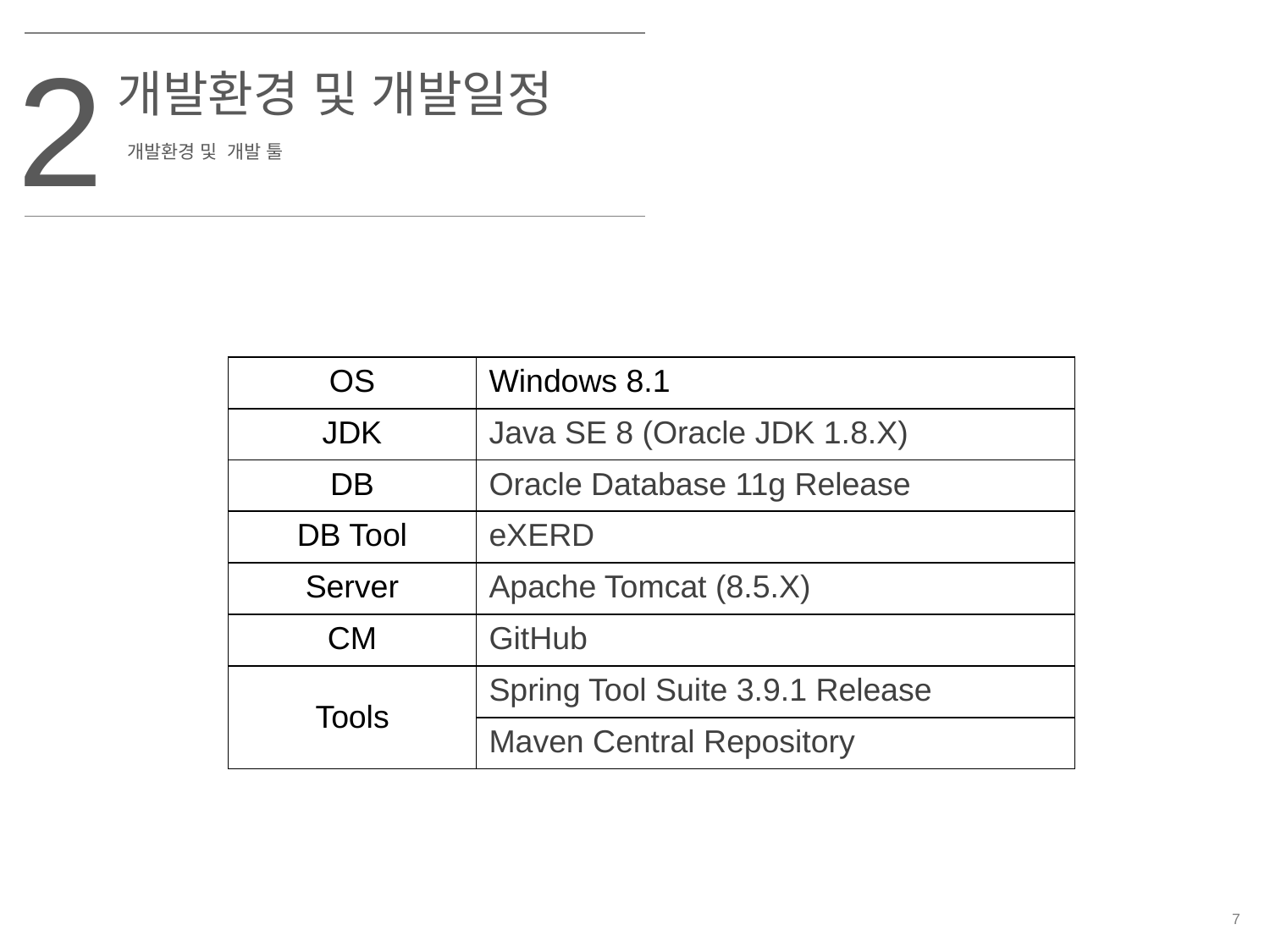

2
개발환경 및 개발일정
개발환경 및  개발 툴
| OS | Windows 8.1 |
| --- | --- |
| JDK | Java SE 8 (Oracle JDK 1.8.X) |
| DB | Oracle Database 11g Release |
| DB Tool | eXERD |
| Server | Apache Tomcat (8.5.X) |
| CM | GitHub |
| Tools | Spring Tool Suite 3.9.1 Release |
|  | Maven Central Repository |